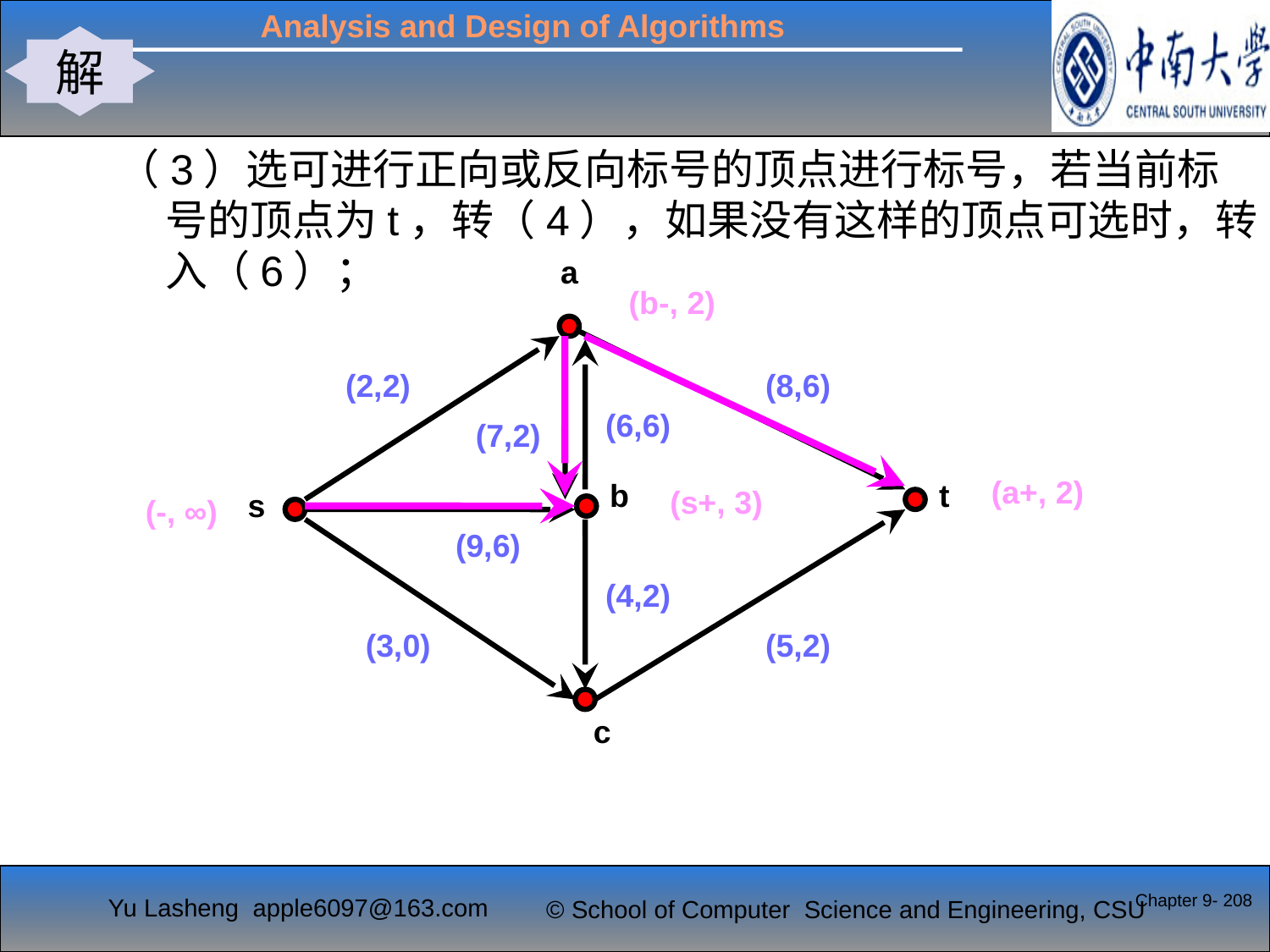

解
#
（3）选可进行正向或反向标号的顶点进行标号，若当前标号的顶点为t，转（4），如果没有这样的顶点可选时，转入（6）；
a

(2,2)
(8,6)
(6,6)
(7,2)
b
t
s

(9,6)

(4,2)
(5,2)
(3,0)

c
(b-, 2)

(a+, 2)
(s+, 3)
(-, ∞)

Chapter 9- 208